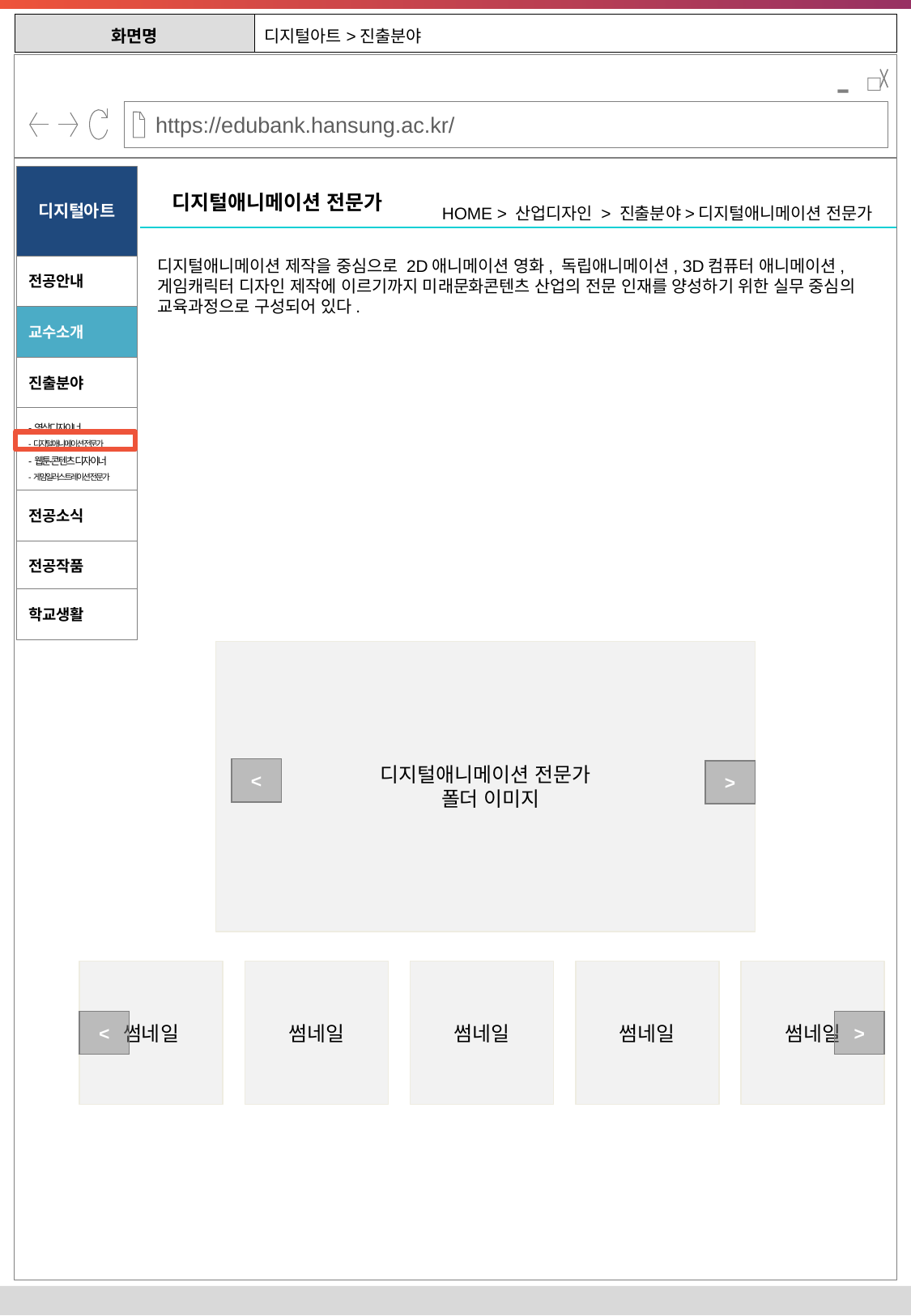

| 화면명 | 디지털아트>진출분야 |
| --- | --- |
-
디지털아트
디지털애니메이션 전문가
HOME > 산업디자인 > 진출분야>디지털애니메이션 전문가
디지털애니메이션 제작을 중심으로 2D애니메이션 영화, 독립애니메이션, 3D컴퓨터 애니메이션, 게임캐릭터 디자인 제작에 이르기까지 미래문화콘텐츠 산업의 전문 인재를 양성하기 위한 실무 중심의 교육과정으로 구성되어 있다.
전공안내
교수소개
진출분야
-영상디자이너
-디지털애니메이션 전문가
-웹툰∙콘텐츠 디자이너
-게임일러스트레이션 전문가

전공소식
전공작품
학교생활
디지털애니메이션 전문가
 폴더 이미지
<
>
썸네일
썸네일
썸네일
썸네일
썸네일
<
>